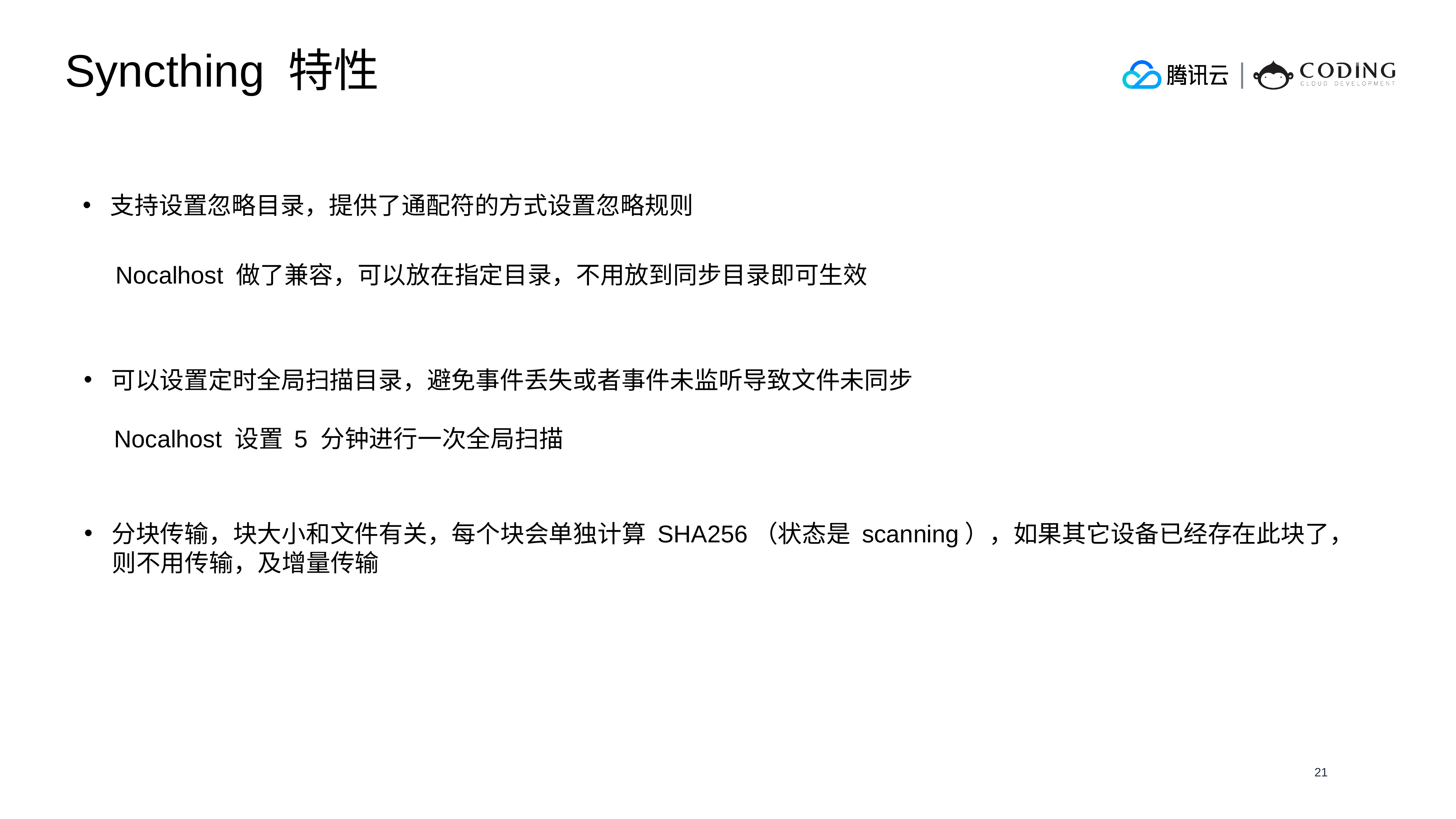

Syncthing 特性
支持设置忽略目录，提供了通配符的方式设置忽略规则
Nocalhost 做了兼容，可以放在指定目录，不用放到同步目录即可生效
可以设置定时全局扫描目录，避免事件丢失或者事件未监听导致文件未同步
Nocalhost 设置 5 分钟进行一次全局扫描
分块传输，块大小和文件有关，每个块会单独计算 SHA256（状态是 scanning），如果其它设备已经存在此块了，
    则不用传输，及增量传输
21